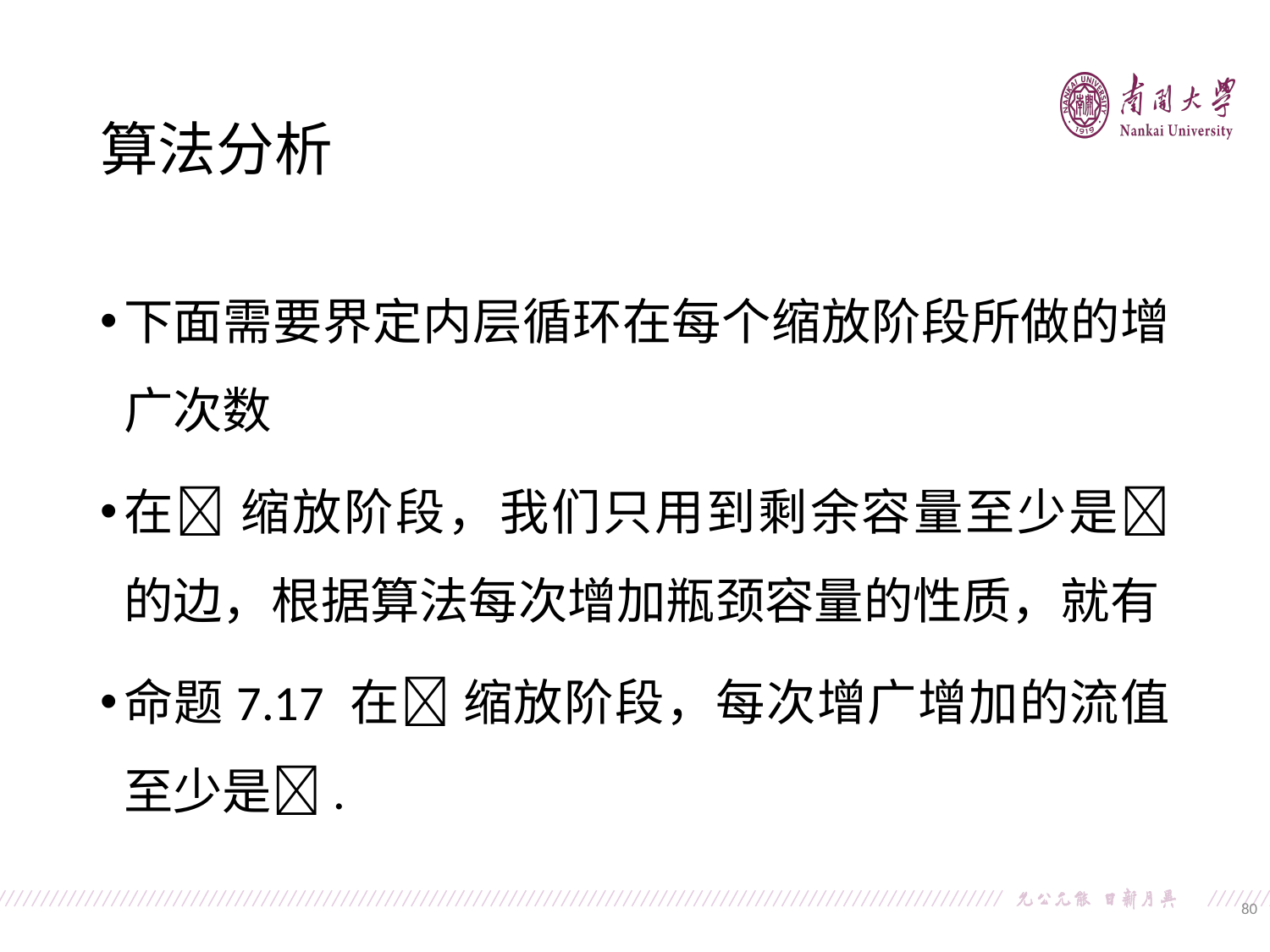

算法分析
下面需要界定内层循环在每个缩放阶段所做的增广次数
在Δ 缩放阶段，我们只用到剩余容量至少是Δ的边，根据算法每次增加瓶颈容量的性质，就有
命题7.17 在Δ 缩放阶段，每次增广增加的流值至少是Δ.
80